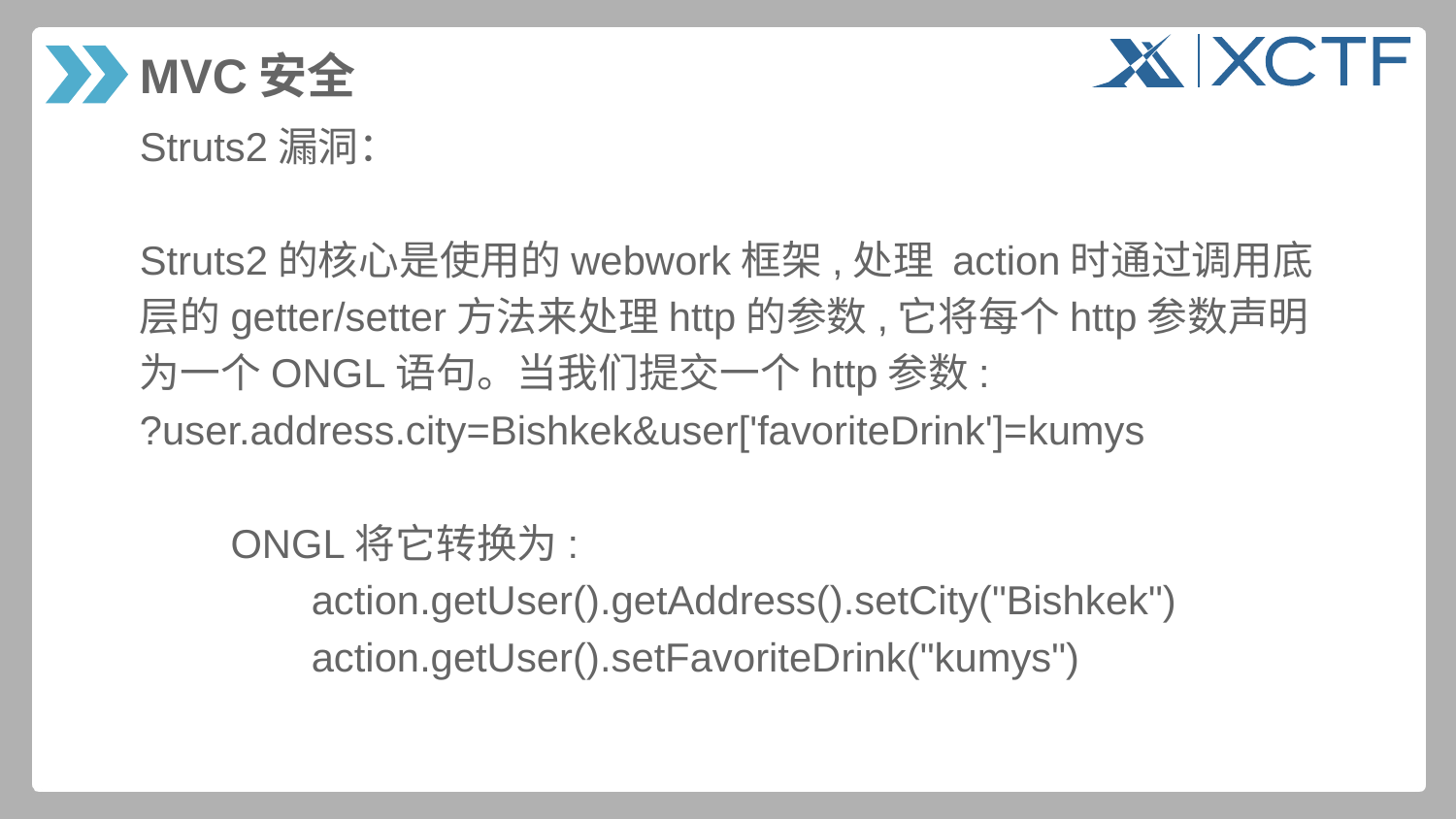

# MVC安全
Struts2漏洞：

Struts2的核心是使用的webwork框架,处理 action时通过调用底
层的getter/setter方法来处理http的参数,它将每个http参数声明
为一个ONGL语句。当我们提交一个http参数:
?user.address.city=Bishkek&user['favoriteDrink']=kumys

　　ONGL将它转换为:
　　　　action.getUser().getAddress().setCity("Bishkek")
　　　　action.getUser().setFavoriteDrink("kumys")